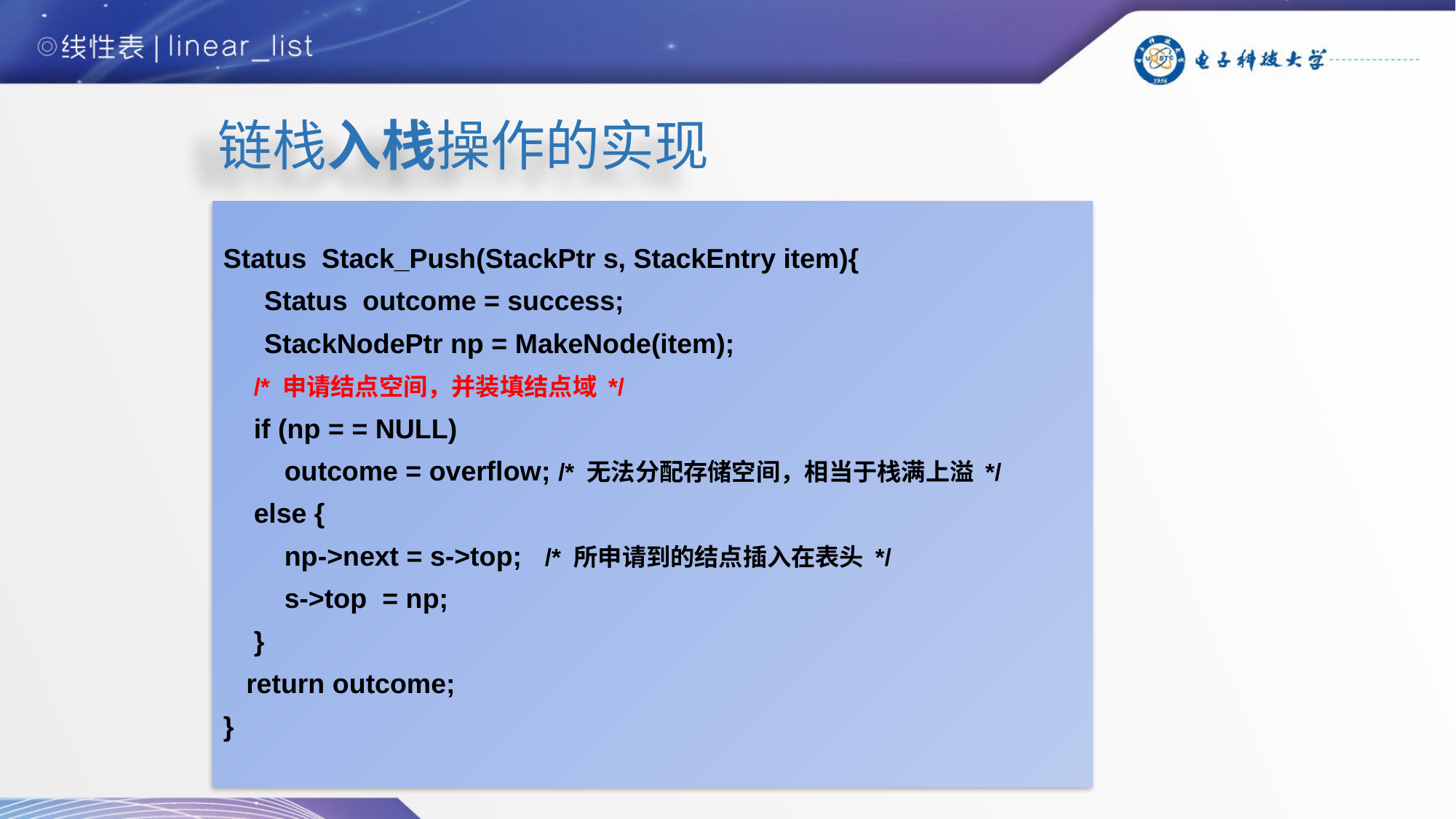

# 链栈入栈操作的实现
Status  Stack_Push(StackPtr s, StackEntry item){
	Status  outcome = success;
 	StackNodePtr np = MakeNode(item);
    /* 申请结点空间，并装填结点域 */
    if (np = = NULL)
        outcome = overflow; /* 无法分配存储空间，相当于栈满上溢 */
    else {
        np->next = s->top;   /* 所申请到的结点插入在表头 */
        s->top  = np;
    }
   return outcome;
}